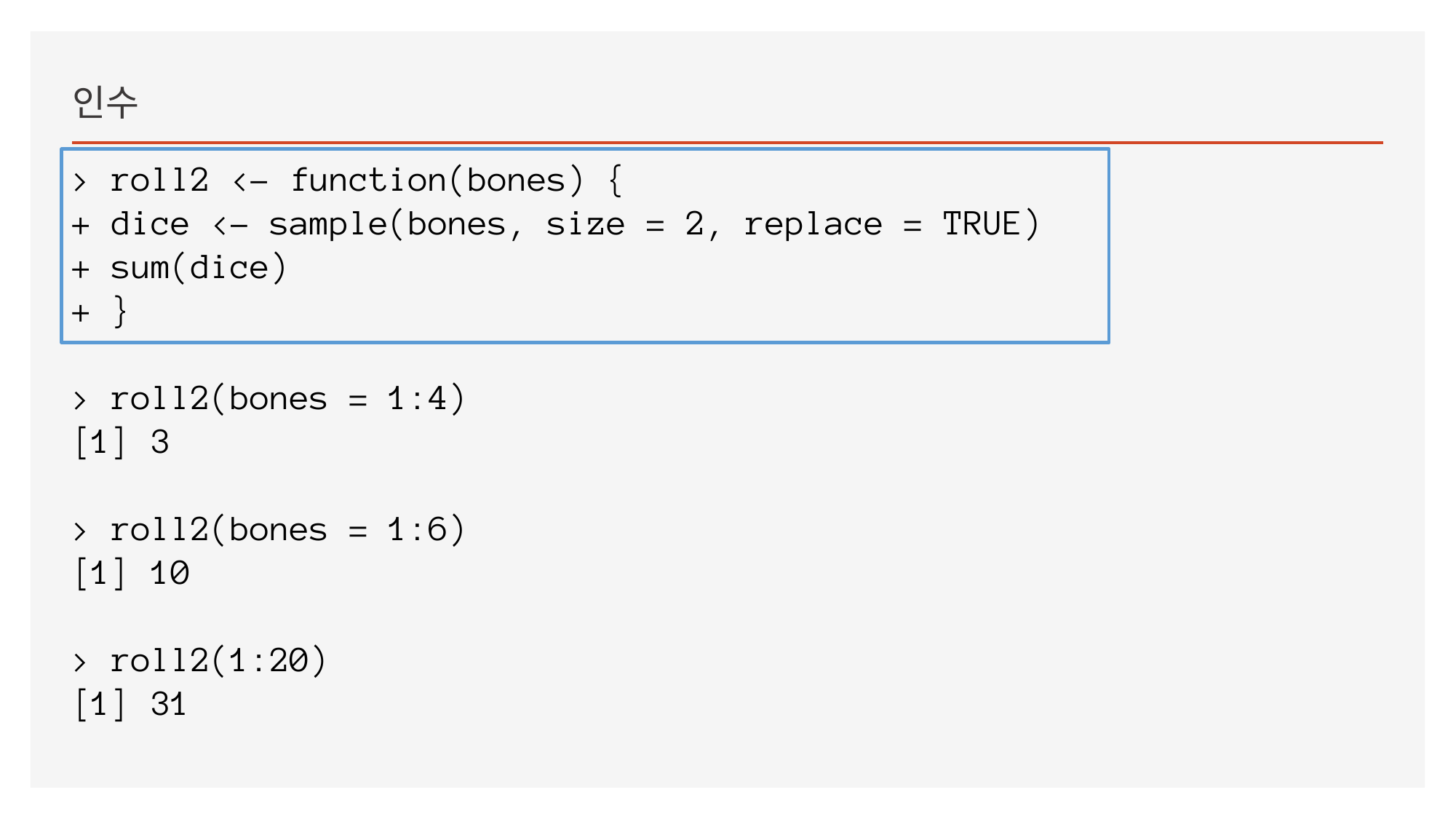

인수
> roll2 <- function(bones) {
+ dice <- sample(bones, size = 2, replace = TRUE)
+ sum(dice)
+ }

> roll2(bones = 1:4)
[1] 3

> roll2(bones = 1:6)
[1] 10

> roll2(1:20)
[1] 31